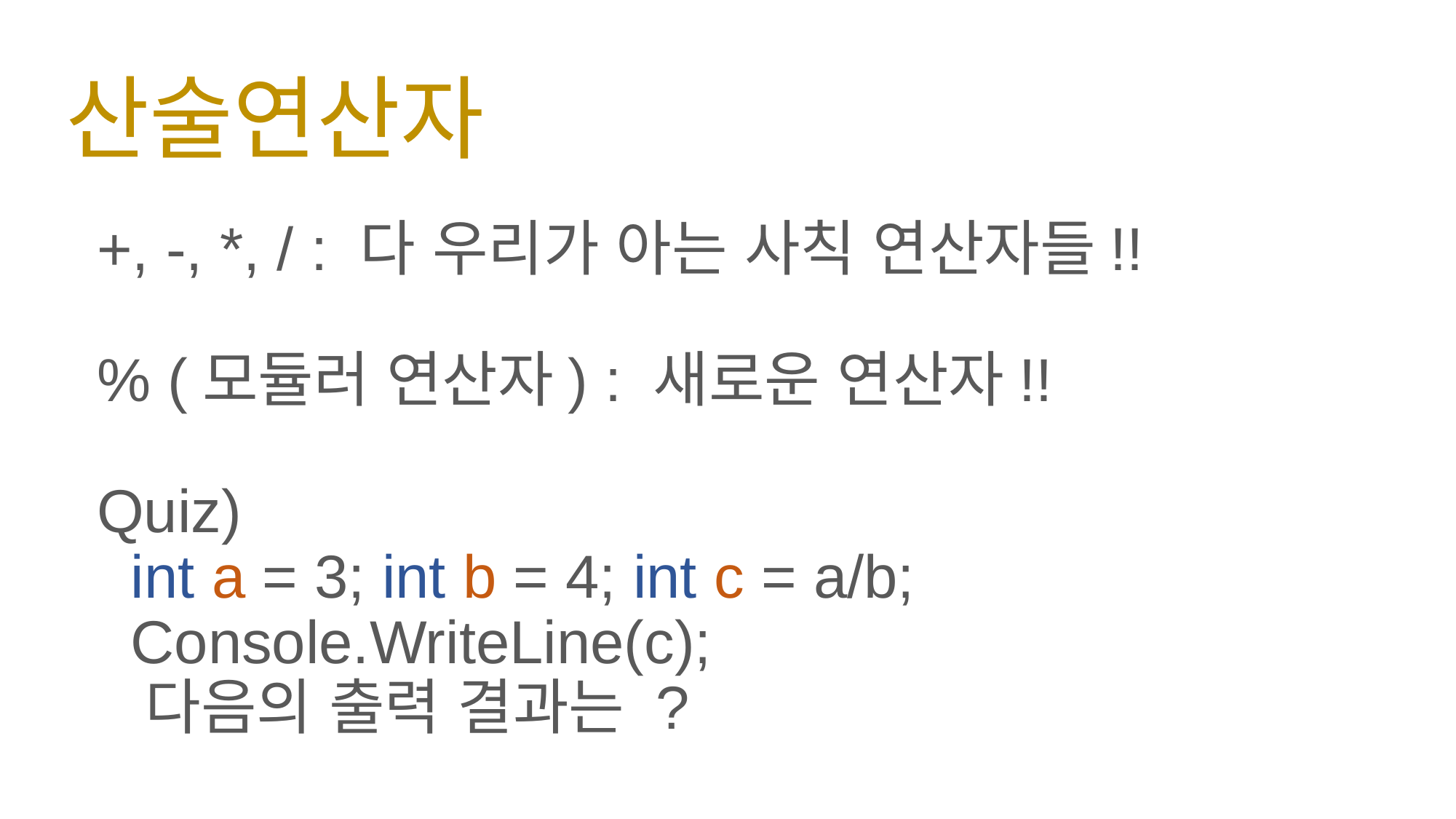

# 산술연산자
+, -, *, / : 다 우리가 아는 사칙 연산자들!!

% (모듈러 연산자) : 새로운 연산자!!

Quiz)
  int a = 3; int b = 4; int c = a/b;
  Console.WriteLine(c);
  다음의 출력 결과는 ?